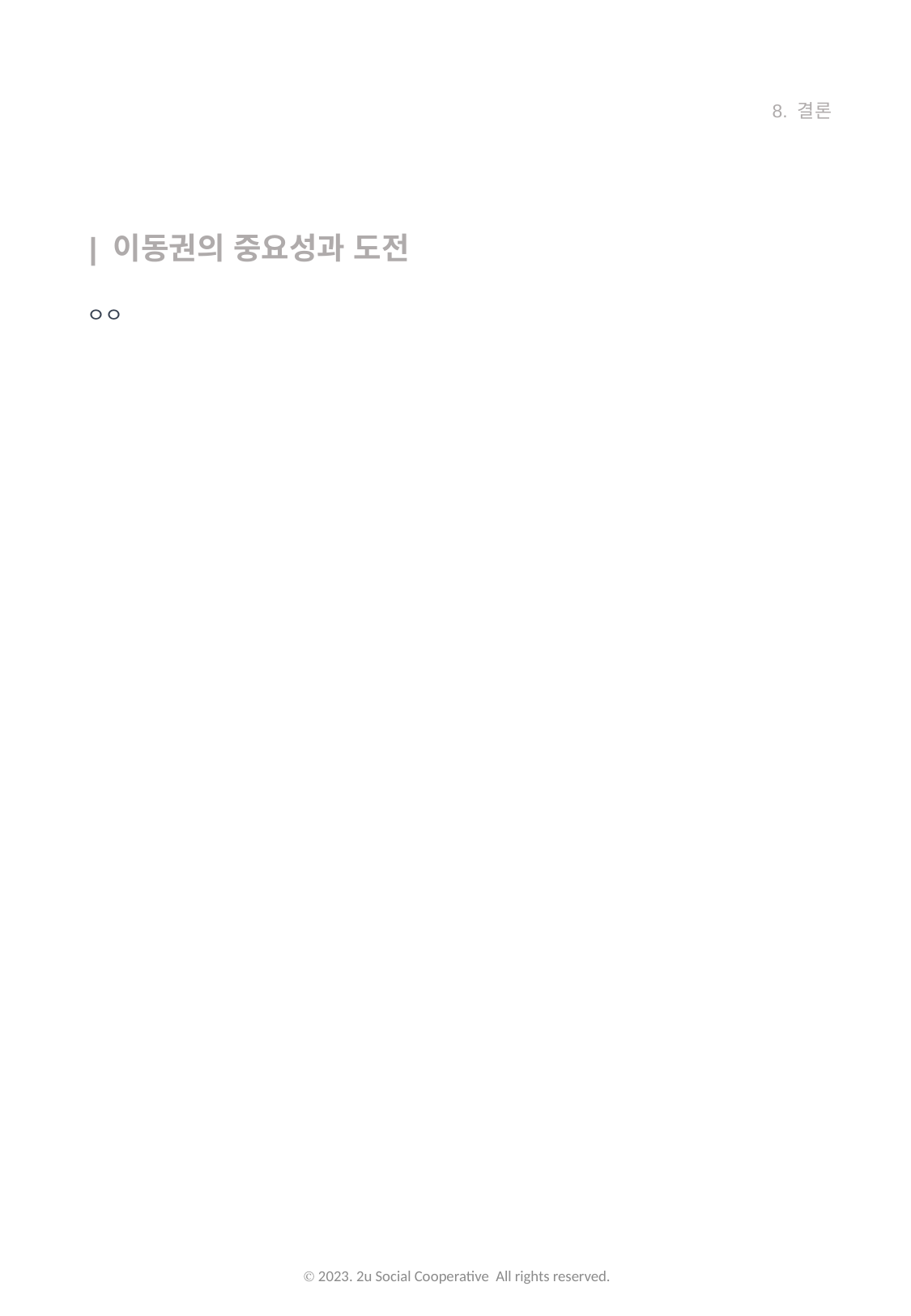

8. 결론
| 이동권의 중요성과 도전
ㅇㅇ
Ⓒ 2023. 2u Social Cooperative  All rights reserved.